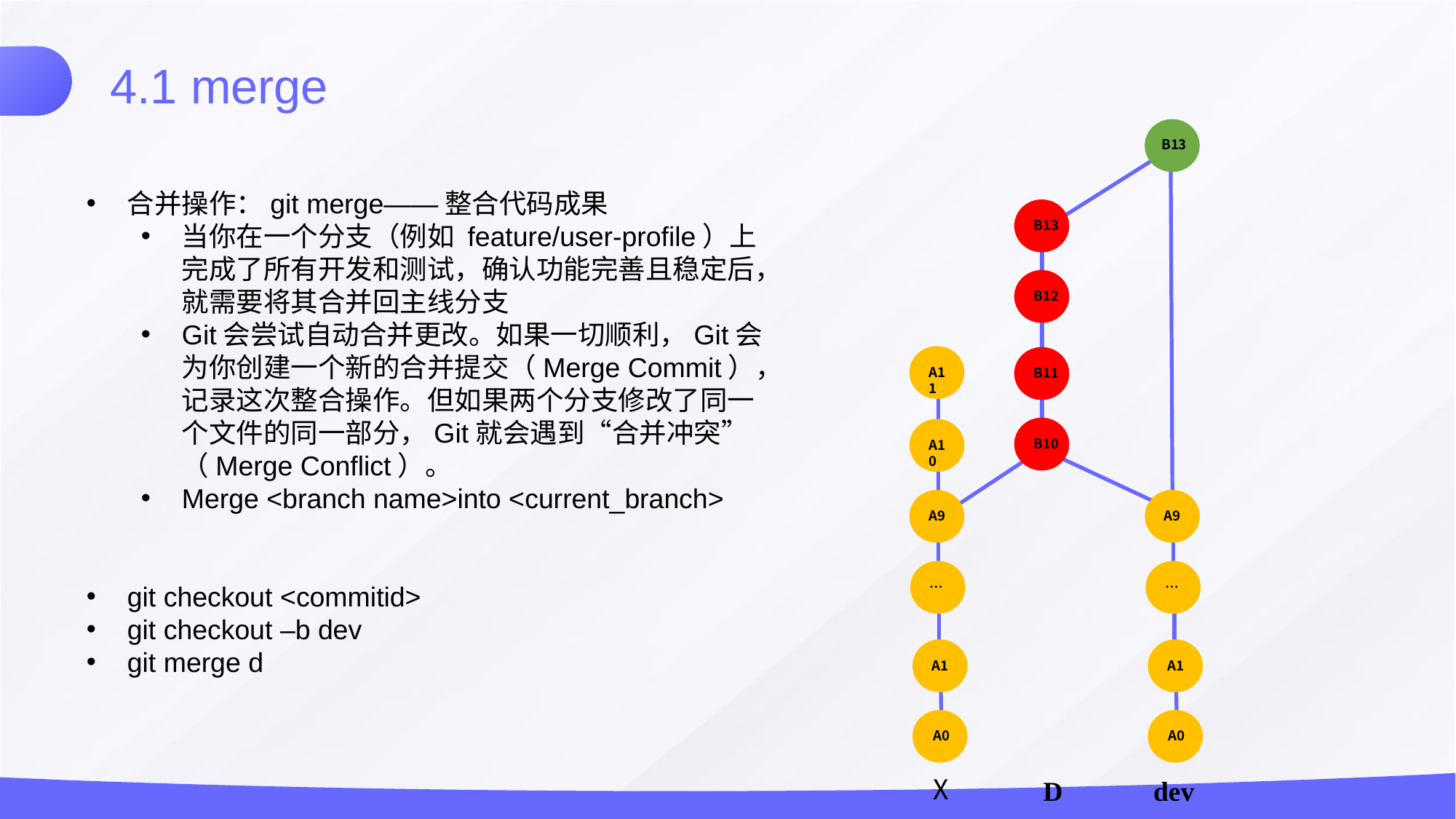

4.1 merge

B13
合并操作：git merge——整合代码成果
当你在一个分支（例如 feature/user-profile）上完成了所有开发和测试，确认功能完善且稳定后，就需要将其合并回主线分支
Git会尝试自动合并更改。如果一切顺利，Git会为你创建一个新的合并提交（Merge Commit），记录这次整合操作。但如果两个分支修改了同一个文件的同一部分，Git就会遇到“合并冲突”（Merge Conflict）。
Merge <branch name>into <current_branch>

git checkout <commitid>
git checkout –b dev
git merge d

B13

B12

A11
B11

B10
A10

A9
A9

…
…

A1
A1

A0
A0
X
D
dev